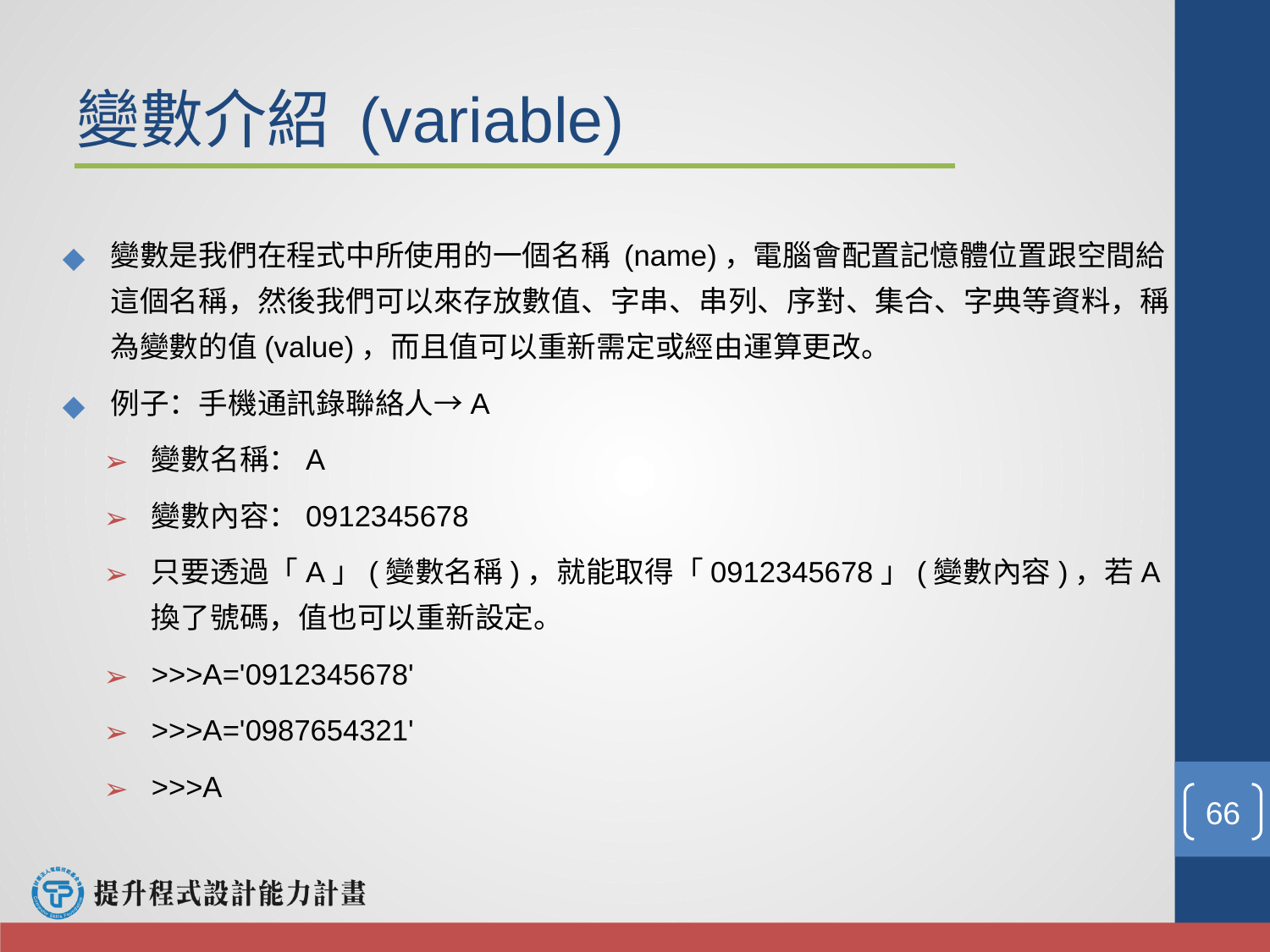

# 變數介紹 (variable)
變數是我們在程式中所使用的一個名稱 (name)，電腦會配置記憶體位置跟空間給這個名稱，然後我們可以來存放數值、字串、串列、序對、集合、字典等資料，稱為變數的值(value)，而且值可以重新需定或經由運算更改。
例子：手機通訊錄聯絡人→A
變數名稱：A
變數內容：0912345678
只要透過「A」(變數名稱)，就能取得「0912345678」(變數內容)，若A換了號碼，值也可以重新設定。
>>>A='0912345678'
>>>A='0987654321'
>>>A

66